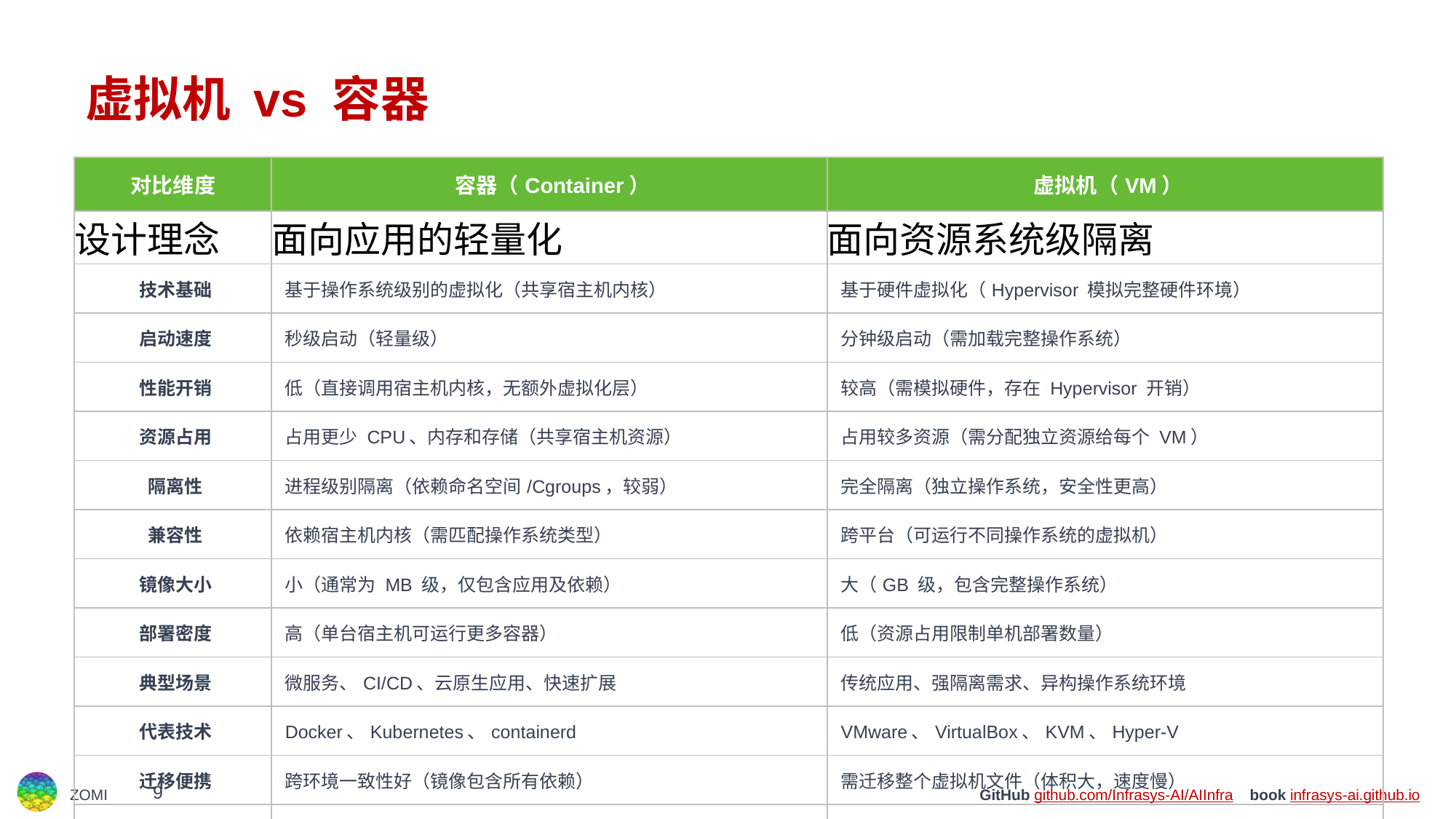

# 虚拟机 vs 容器
| 对比维度​​ | ​​容器（Container）​​ | ​​虚拟机（VM）​​ |
| --- | --- | --- |
| 设计理念 | 面向应用的轻量化 | 面向资源系统级隔离 |
| ​​技术基础​​ | 基于操作系统级别的虚拟化（共享宿主机内核） | 基于硬件虚拟化（Hypervisor 模拟完整硬件环境） |
| ​​启动速度​​ | 秒级启动（轻量级） | 分钟级启动（需加载完整操作系统） |
| ​​性能开销​​ | 低（直接调用宿主机内核，无额外虚拟化层） | 较高（需模拟硬件，存在 Hypervisor 开销） |
| ​​资源占用​​ | 占用更少 CPU、内存和存储（共享宿主机资源） | 占用较多资源（需分配独立资源给每个 VM） |
| ​​隔离性​​ | 进程级别隔离（依赖命名空间/Cgroups，较弱） | 完全隔离（独立操作系统，安全性更高） |
| ​​兼容性​​ | 依赖宿主机内核（需匹配操作系统类型） | 跨平台（可运行不同操作系统的虚拟机） |
| ​​镜像大小​​ | 小（通常为 MB 级，仅包含应用及依赖） | 大（GB 级，包含完整操作系统） |
| ​​部署密度​​ | 高（单台宿主机可运行更多容器） | 低（资源占用限制单机部署数量） |
| ​​典型场景​​ | 微服务、CI/CD、云原生应用、快速扩展 | 传统应用、强隔离需求、异构操作系统环境 |
| ​​代表技术​​ | Docker、Kubernetes、containerd | VMware、VirtualBox、KVM、Hyper-V |
| ​​迁移便携​​ | 跨环境一致性好（镜像包含所有依赖） | 需迁移整个虚拟机文件（体积大，速度慢） |
| ​​安全性​​ | 较弱（共享内核，漏洞可能影响其他容器） | 更强（完全隔离，漏洞影响范围小） |